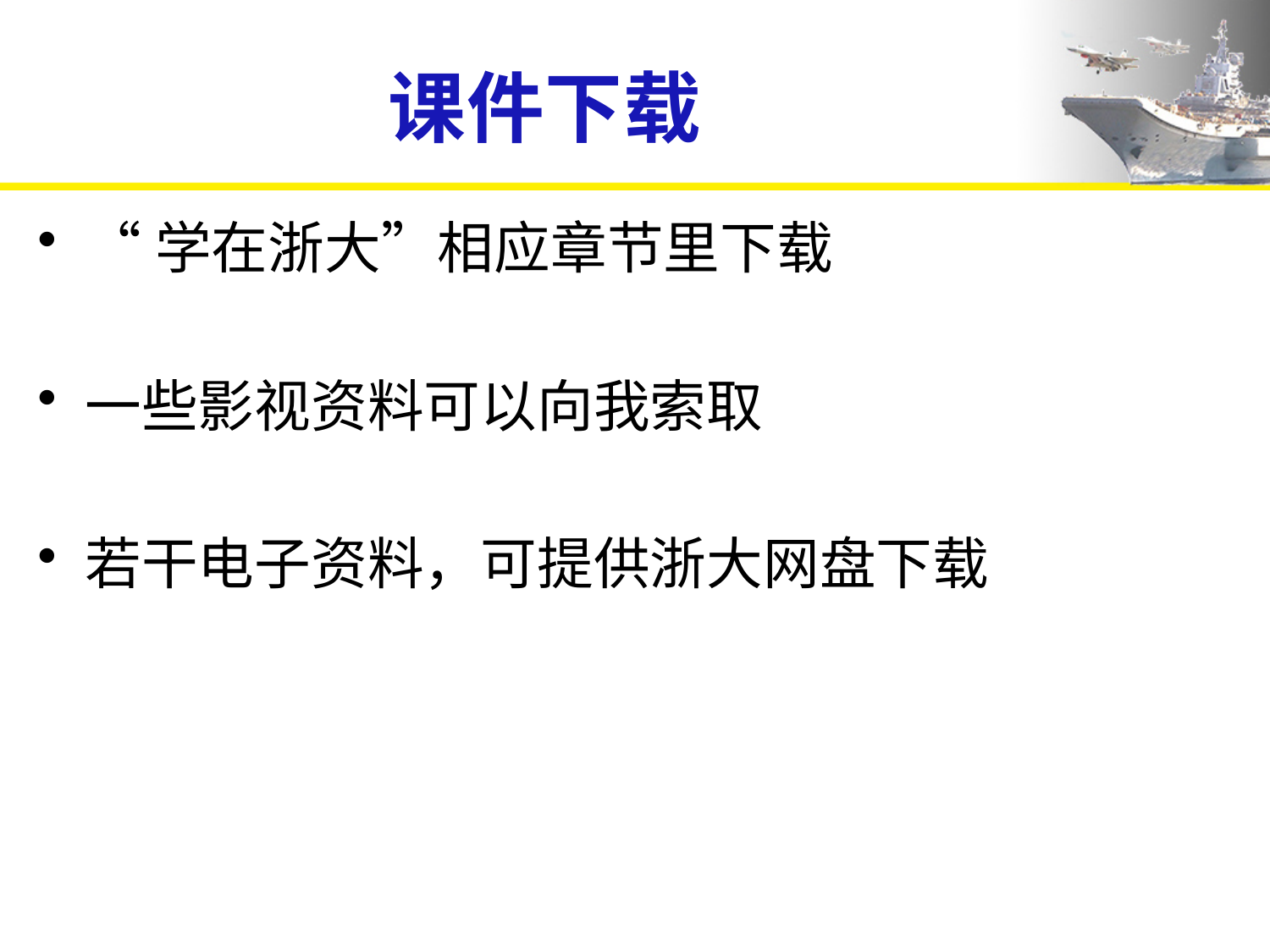

# 课件下载
“学在浙大”相应章节里下载

一些影视资料可以向我索取

若干电子资料，可提供浙大网盘下载